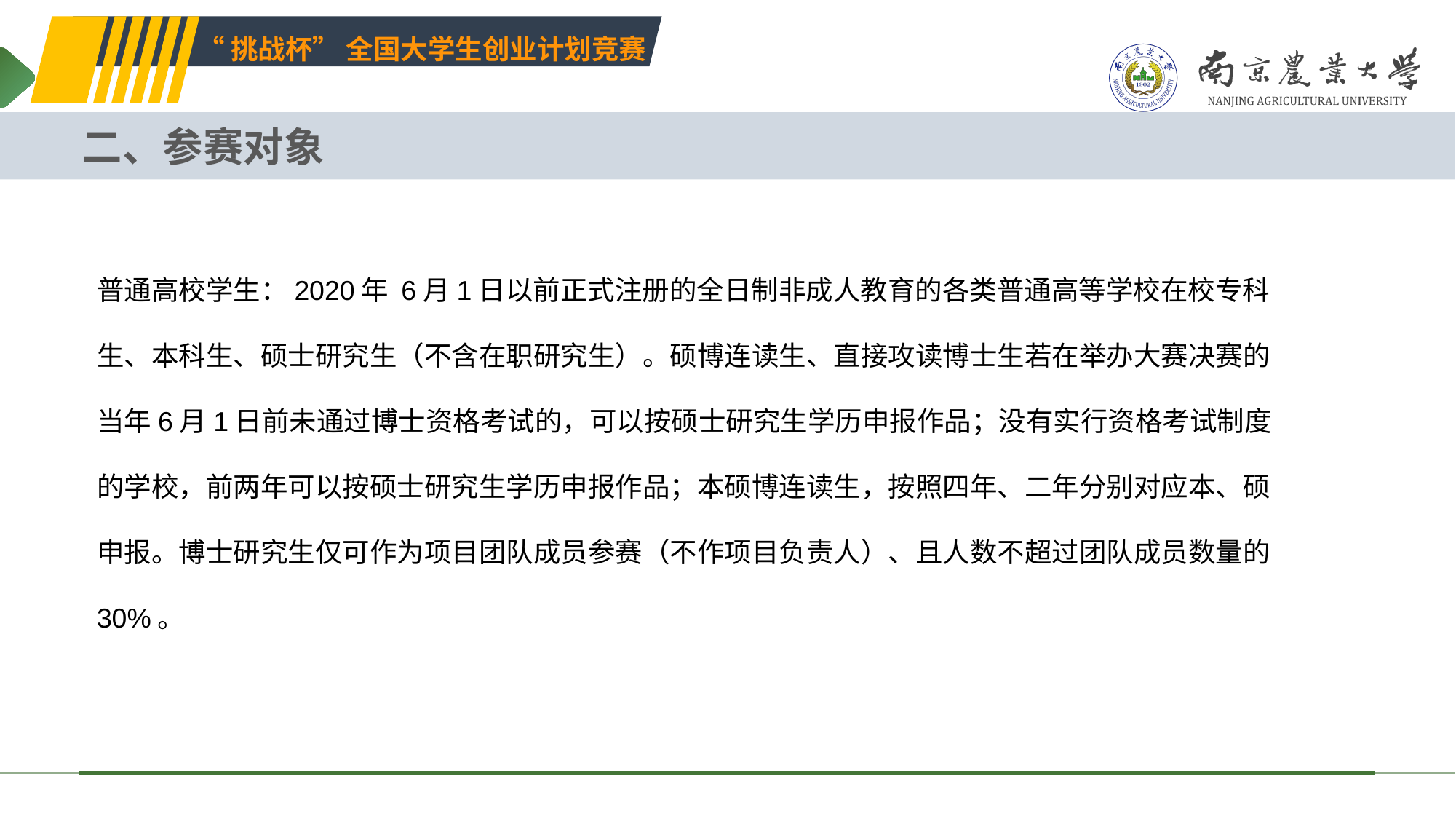

“挑战杯” 全国大学生创业计划竞赛

二、参赛对象

普通高校学生：2020年 6月1日以前正式注册的全日制非成人教育的各类普通高等学校在校专科生、本科生、硕士研究生（不含在职研究生）。硕博连读生、直接攻读博士生若在举办大赛决赛的当年6月1日前未通过博士资格考试的，可以按硕士研究生学历申报作品；没有实行资格考试制度的学校，前两年可以按硕士研究生学历申报作品；本硕博连读生，按照四年、二年分别对应本、硕申报。博士研究生仅可作为项目团队成员参赛（不作项目负责人）、且人数不超过团队成员数量的30%。